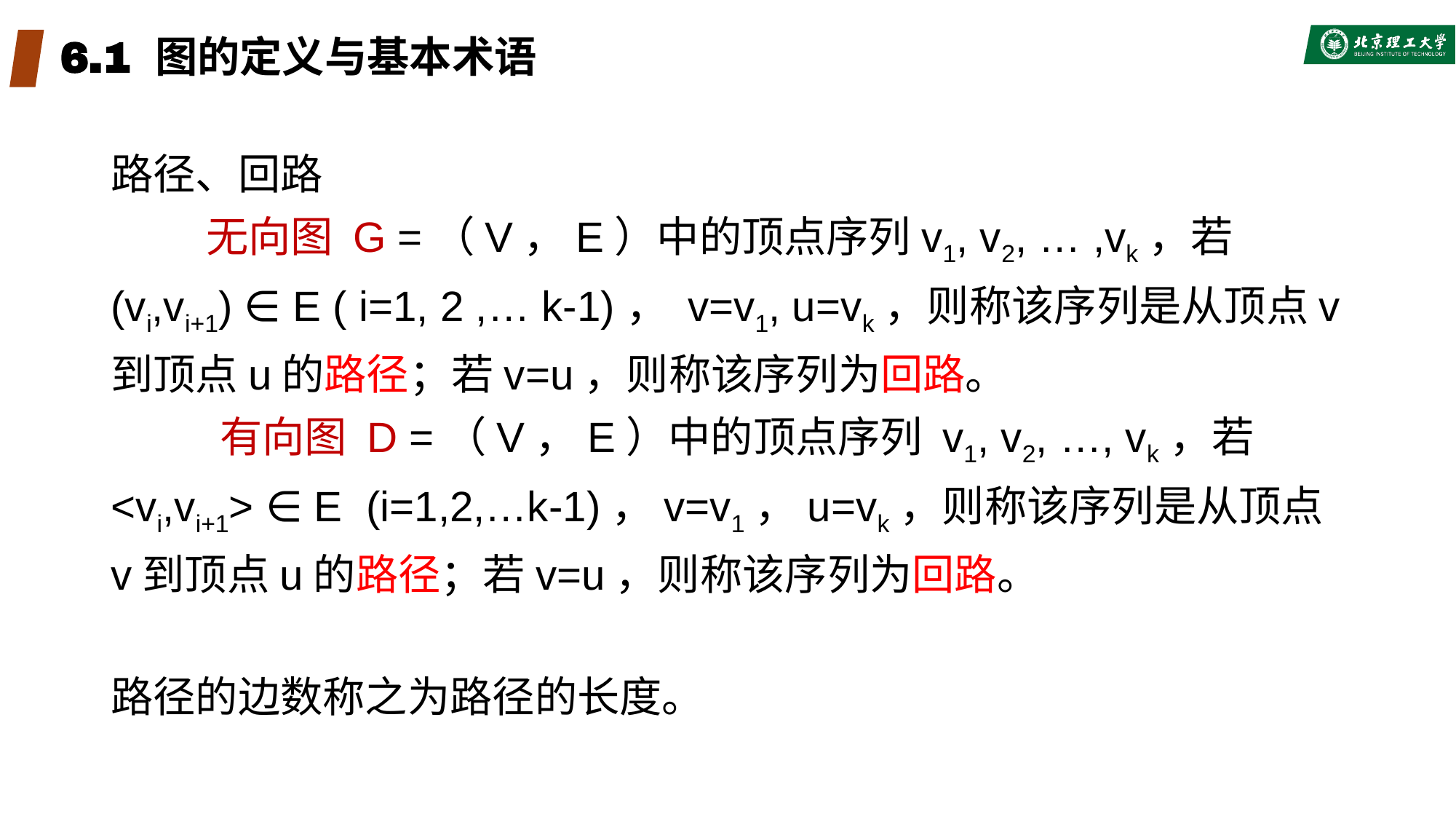

# 6.1 图的定义与基本术语
路径、回路
         无向图 G =（V，E）中的顶点序列v1, v2, … ,vk，若 (vi,vi+1) ∈ E ( i=1, 2 ,… k-1)， v=v1, u=vk，则称该序列是从顶点v到顶点u的路径；若v=u，则称该序列为回路。
	有向图 D =（V，E）中的顶点序列 v1, v2, …, vk，若 <vi,vi+1> ∈ E  (i=1,2,…k-1)，v=v1，u=vk，则称该序列是从顶点v到顶点u的路径；若v=u，则称该序列为回路。

路径的边数称之为路径的长度。